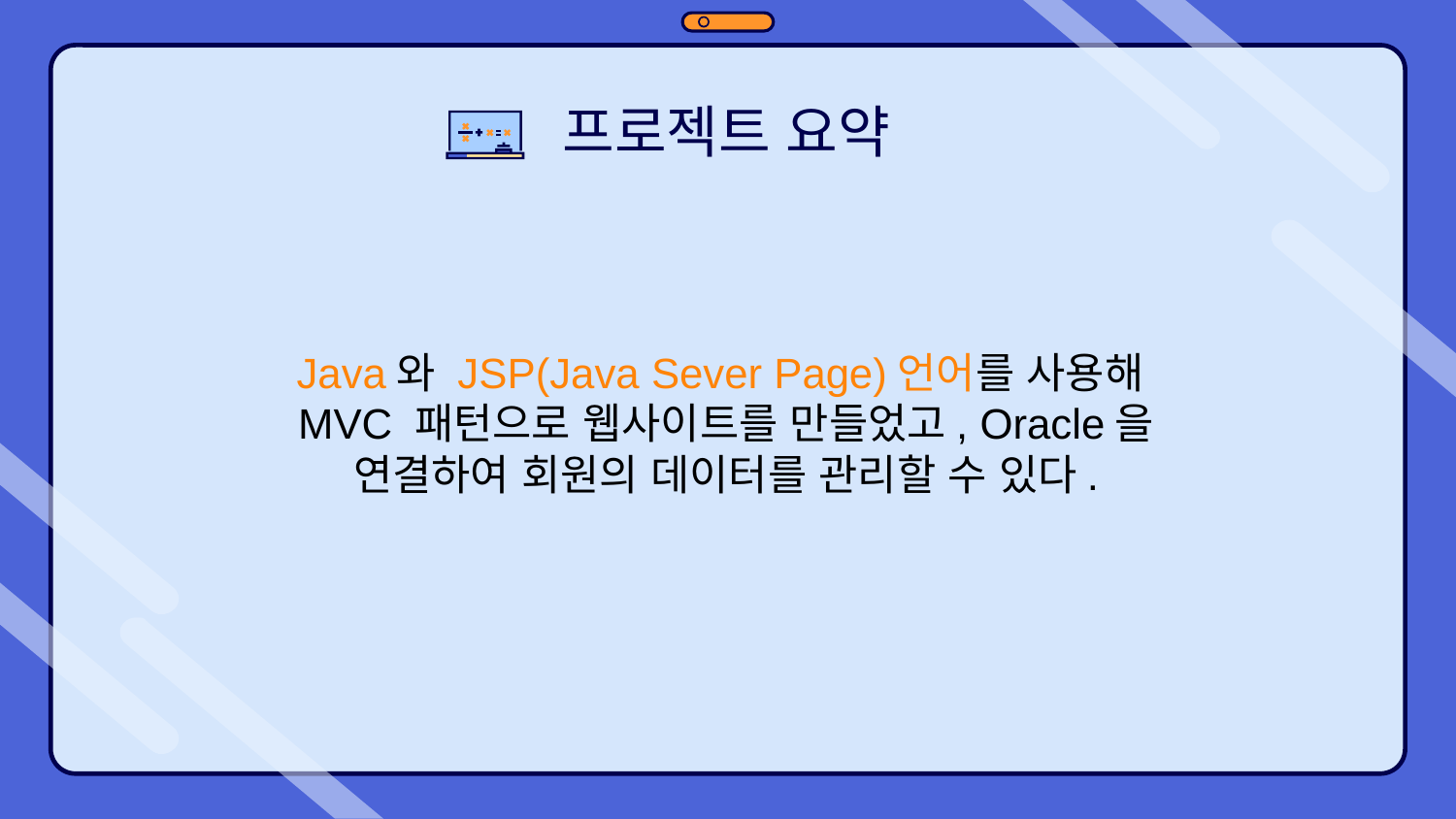

프로젝트 요약

Java와 JSP(Java Sever Page)언어를 사용해
MVC 패턴으로 웹사이트를 만들었고, Oracle을 연결하여 회원의 데이터를 관리할 수 있다.